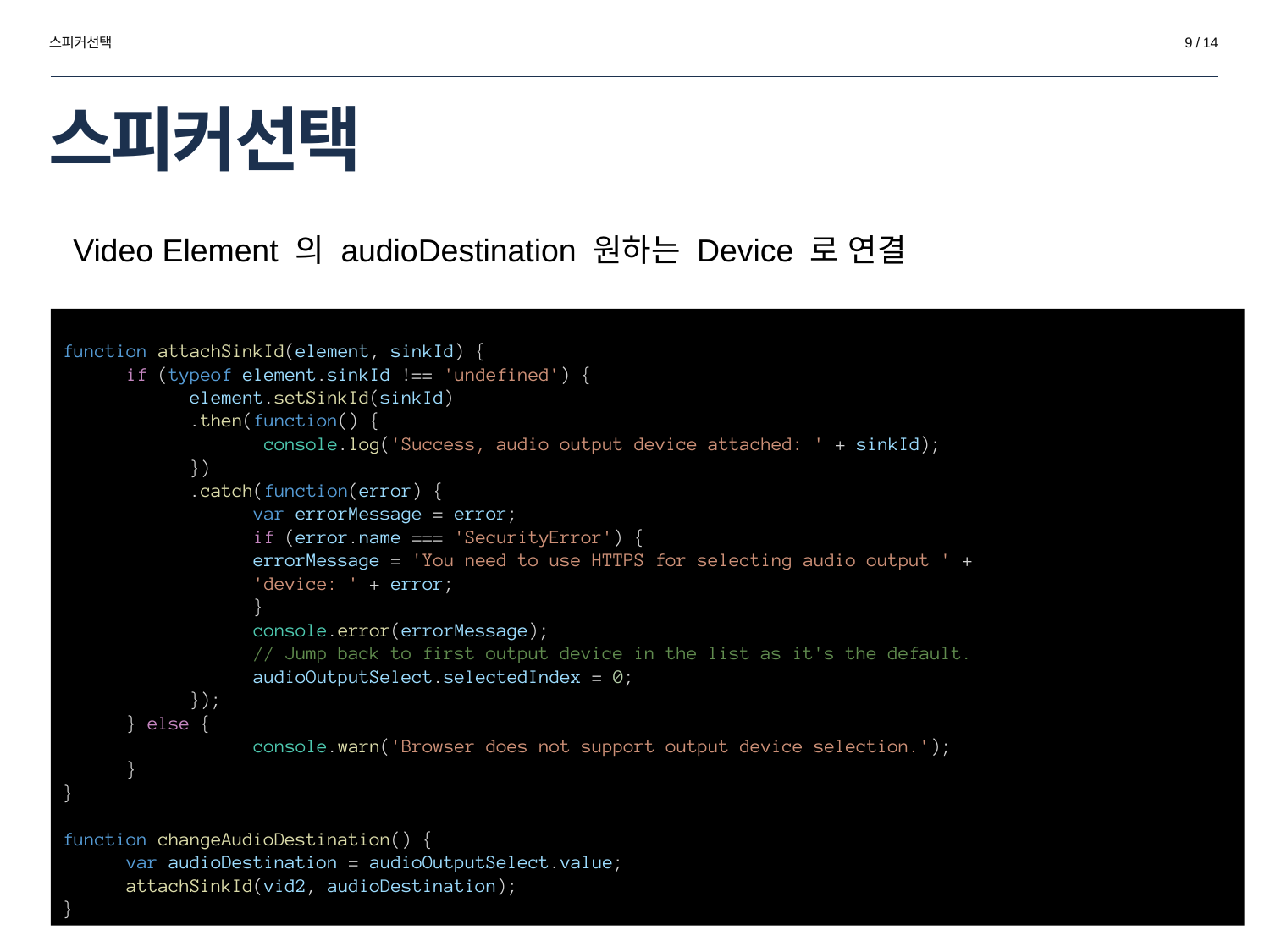

스피커선택
9 / 14
# 스피커선택

Video Element 의 audioDestination 원하는 Device 로 연결
function attachSinkId(element, sinkId) {
if (typeof element.sinkId !== 'undefined') {
element.setSinkId(sinkId)
.then(function() {
       console.log('Success, audio output device attached: ' + sinkId);
})
.catch(function(error) {
var errorMessage = error;
if (error.name === 'SecurityError') {
errorMessage = 'You need to use HTTPS for selecting audio output ' +
'device: ' + error;
}
console.error(errorMessage);
// Jump back to first output device in the list as it's the default.
audioOutputSelect.selectedIndex = 0;
});
} else {
	console.warn('Browser does not support output device selection.');
}
}
function changeAudioDestination() {
var audioDestination = audioOutputSelect.value;
attachSinkId(vid2, audioDestination);
}